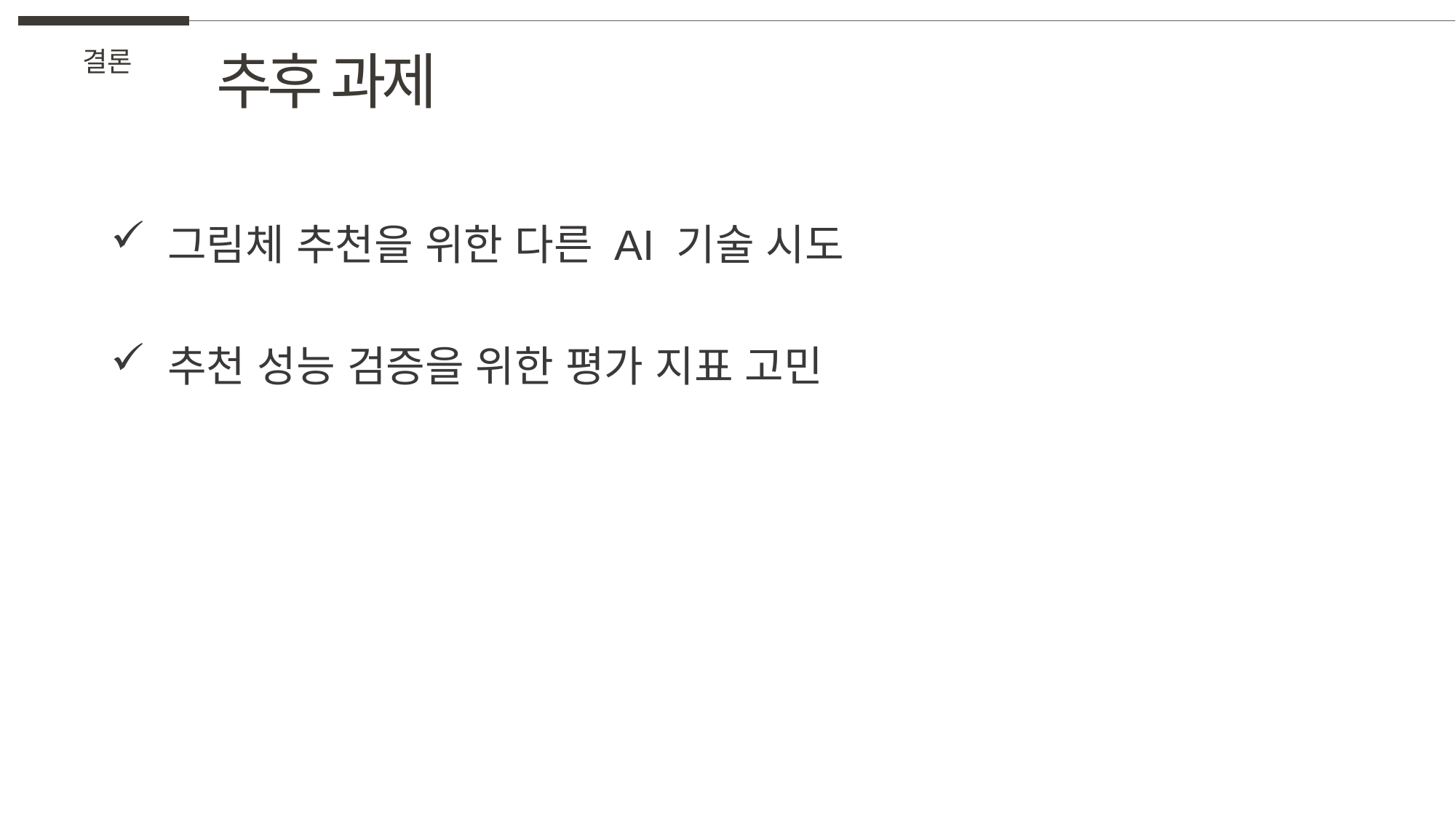

추후 과제
결론
 그림체 추천을 위한 다른 AI 기술 시도

 추천 성능 검증을 위한 평가 지표 고민